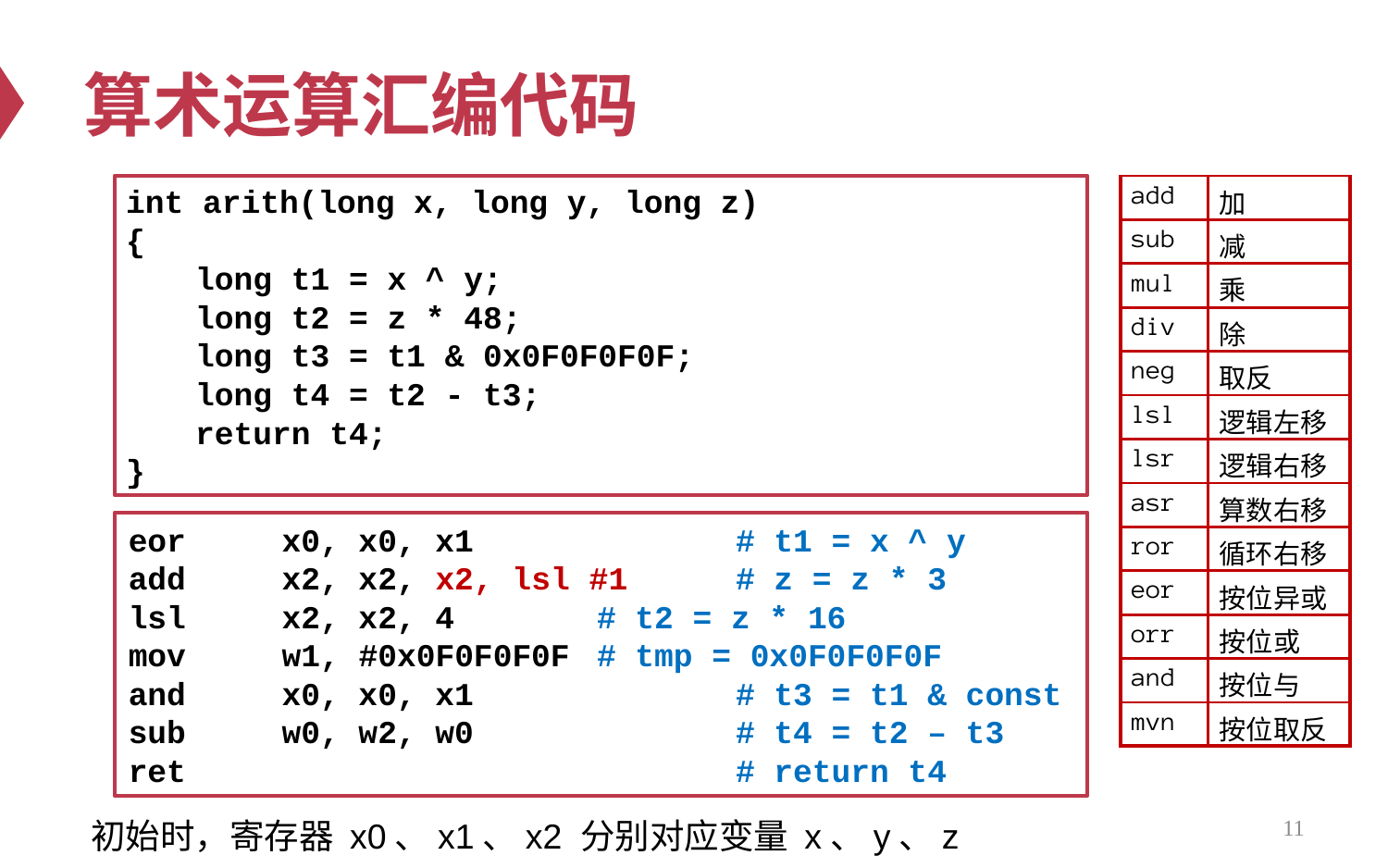

# 算术运算汇编代码
int arith(long x, long y, long z)
{
  	long t1 = x ^ y;
 	long t2 = z * 48;
 	long t3 = t1 & 0x0F0F0F0F;
 	long t4 = t2 - t3;
  	return t4;
}
| add | 加 |
| --- | --- |
| sub | 减 |
| mul | 乘 |
| div | 除 |
| neg | 取反 |
| lsl | 逻辑左移 |
| lsr | 逻辑右移 |
| asr | 算数右移 |
| ror | 循环右移 |
| eor | 按位异或 |
| orr | 按位或 |
| and | 按位与 |
| mvn | 按位取反 |
eor     x0, x0, x1		# t1 = x ^ y
add     x2, x2, x2, lsl #1 	# z = z * 3
lsl     x2, x2, 4		# t2 = z * 16
mov     w1, #0x0F0F0F0F	# tmp = 0x0F0F0F0F
and     x0, x0, x1		# t3 = t1 & const
sub     w0, w2, w0		# t4 = t2 – t3
ret 				# return t4
11
初始时，寄存器 x0、x1、x2 分别对应变量 x、y、z